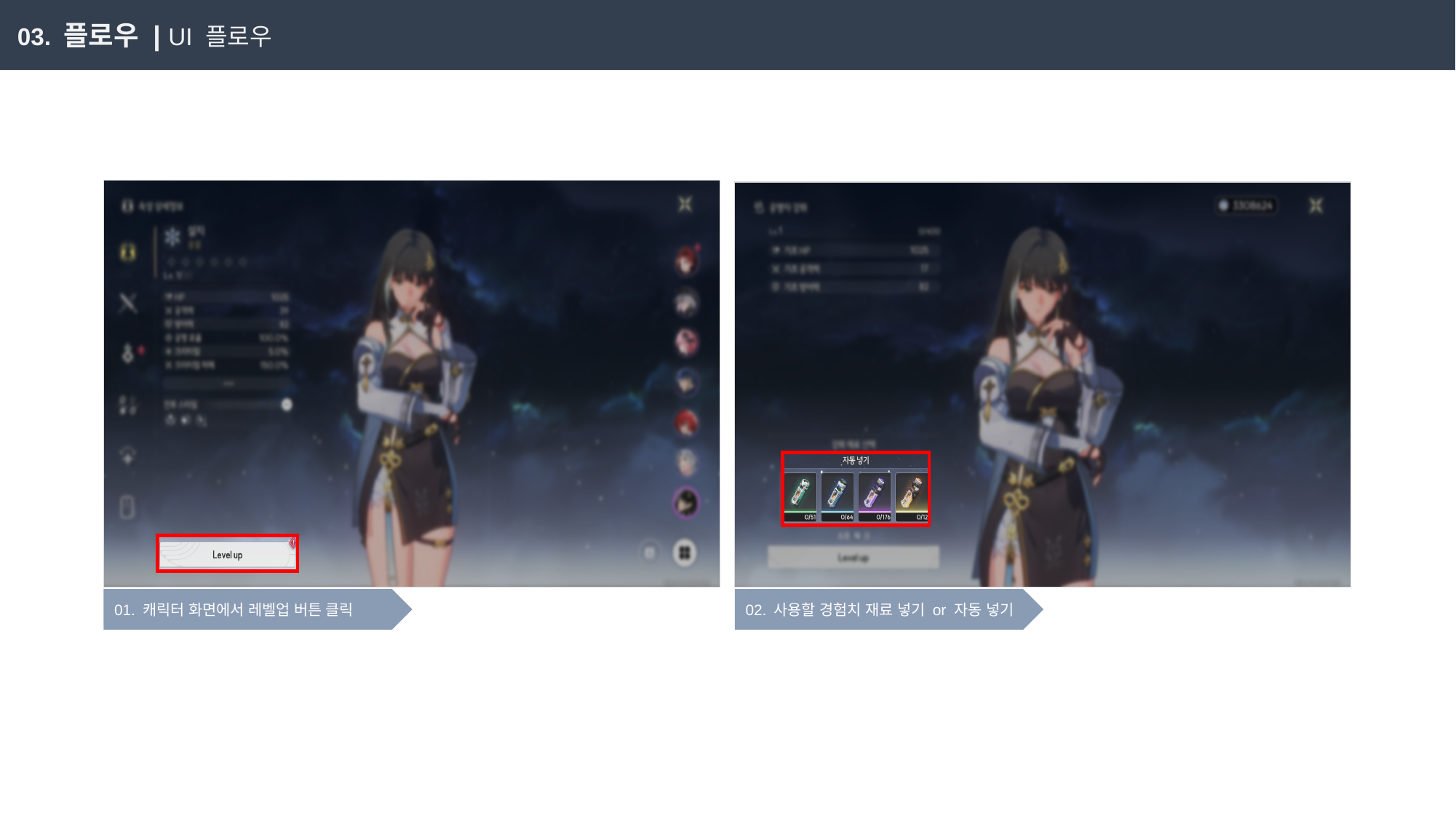

03. 플로우 | UI 플로우

01. 캐릭터 화면에서 레벨업 버튼 클릭
02. 사용할 경험치 재료 넣기 or 자동 넣기